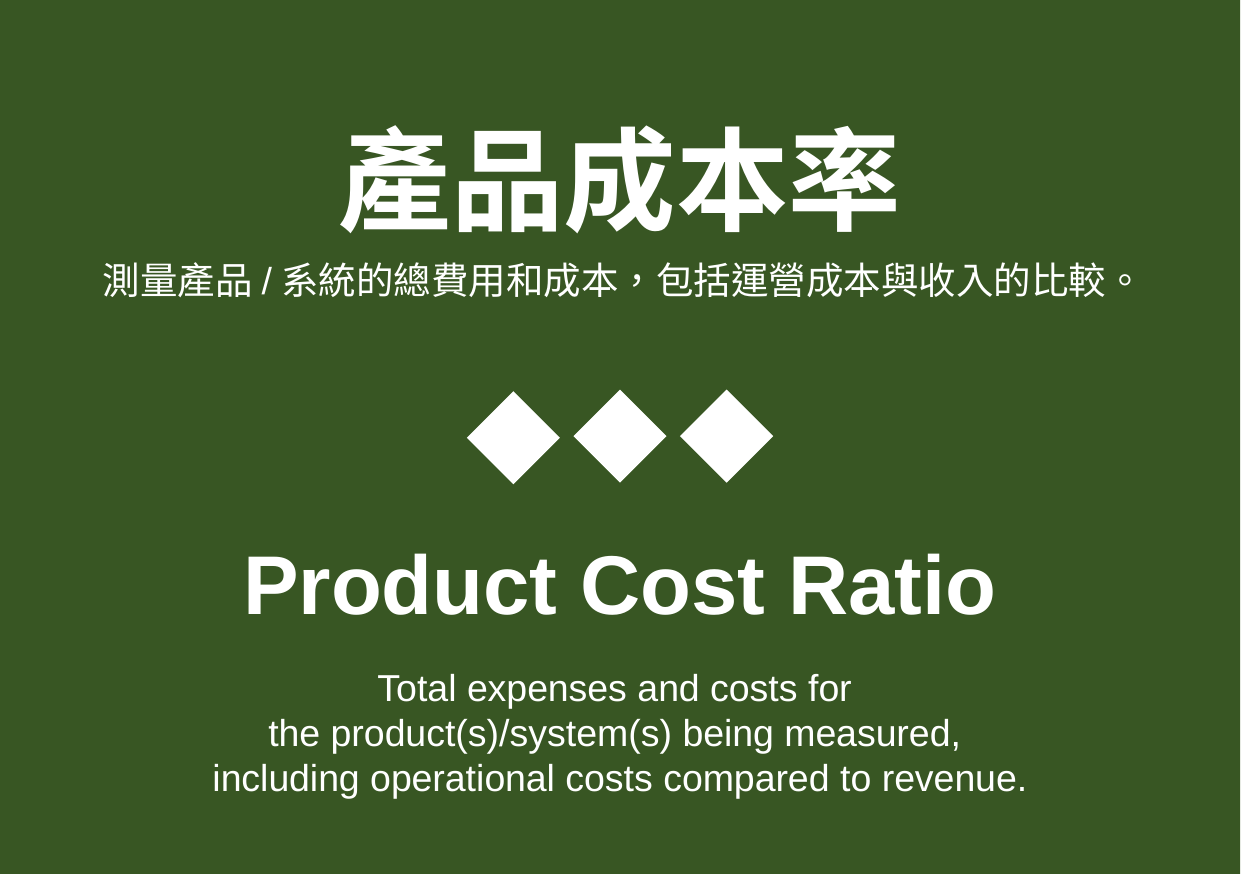

產品成本率
測量產品/系統的總費用和成本，包括運營成本與收入的比較。

Product Cost Ratio
Total expenses and costs for
the product(s)/system(s) being measured,
including operational costs compared to revenue.